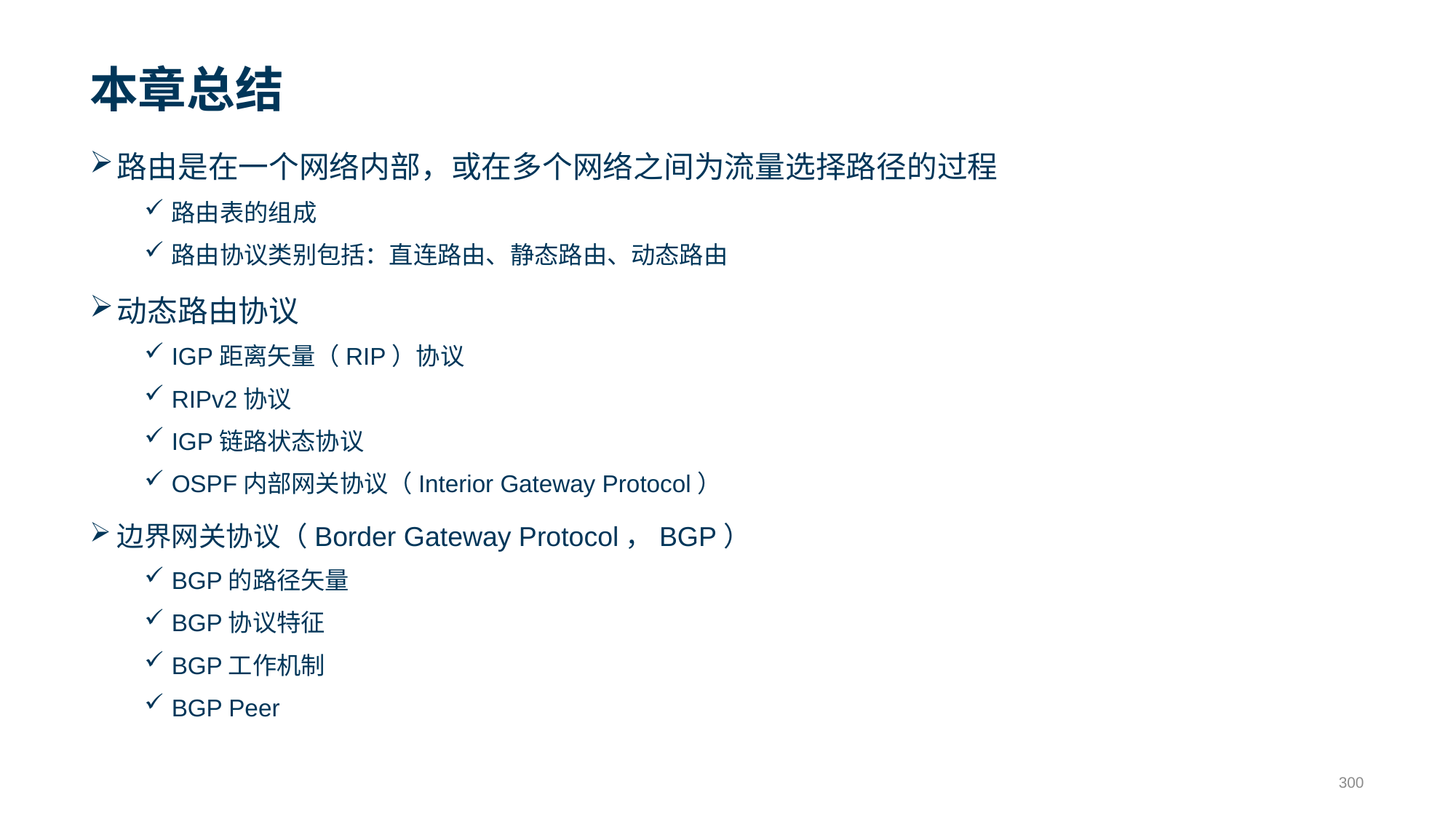

# 本章总结
路由是在一个网络内部，或在多个网络之间为流量选择路径的过程
路由表的组成
路由协议类别包括：直连路由、静态路由、动态路由
动态路由协议
IGP距离矢量（RIP）协议
RIPv2协议
IGP链路状态协议
OSPF内部网关协议（Interior Gateway Protocol）
边界网关协议（Border Gateway Protocol，BGP）
BGP的路径矢量
BGP协议特征
BGP工作机制
BGP Peer

300